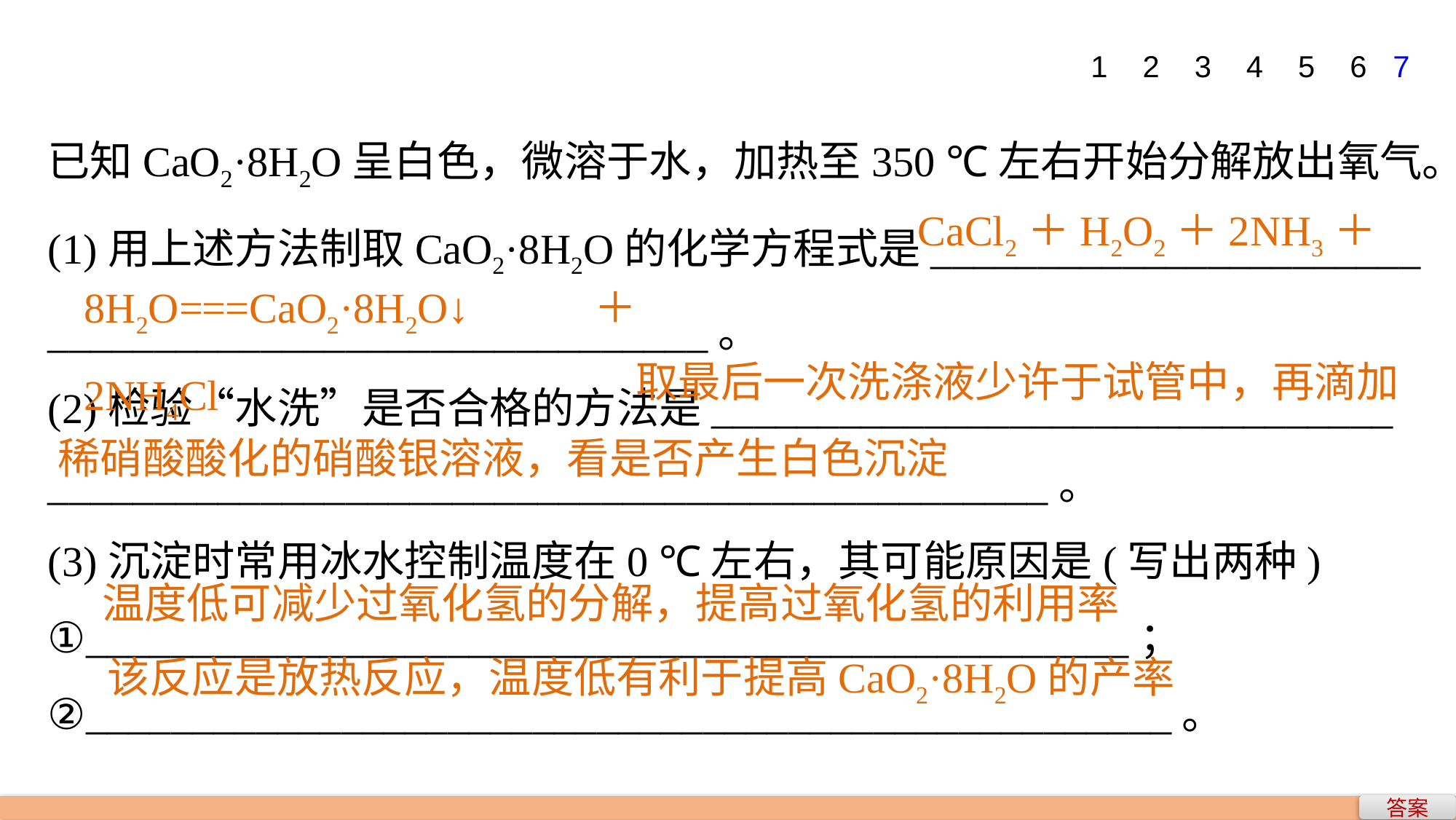

1
2
3
4
5
6
7
已知CaO2·8H2O呈白色，微溶于水，加热至350 ℃左右开始分解放出氧气。
(1)用上述方法制取CaO2·8H2O的化学方程式是_______________________
_______________________________。
(2)检验“水洗”是否合格的方法是________________________________
_______________________________________________。
(3)沉淀时常用冰水控制温度在0 ℃左右，其可能原因是(写出两种)
①_________________________________________________；
②___________________________________________________。

CaCl2＋H2O2＋2NH3＋
8H2O===CaO2·8H2O↓＋2NH4Cl
                                                            取最后一次洗涤液少许于试管中，再滴加稀硝酸酸化的硝酸银溶液，看是否产生白色沉淀
温度低可减少过氧化氢的分解，提高过氧化氢的利用率
该反应是放热反应，温度低有利于提高CaO2·8H2O的产率
答案